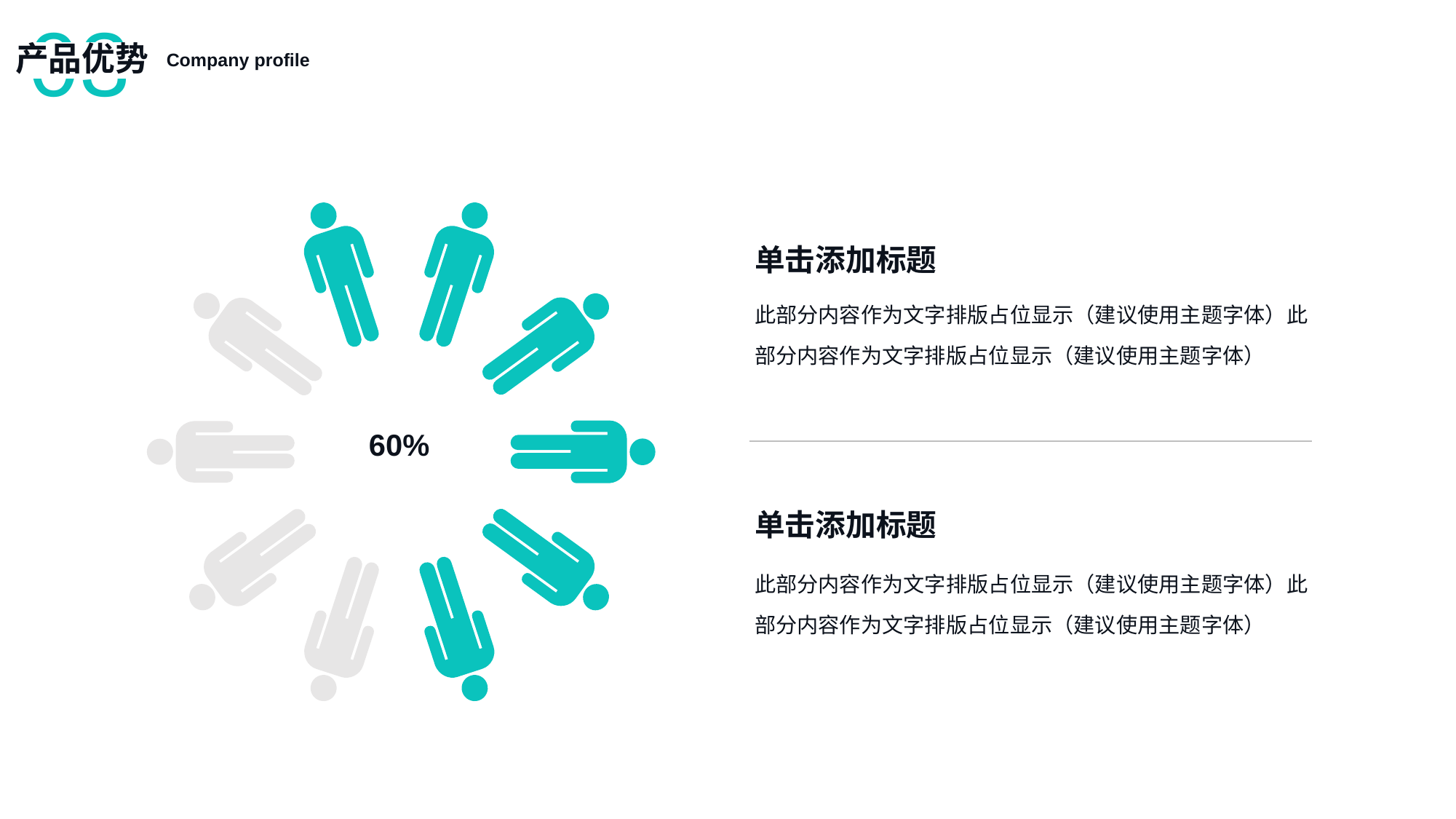

03
产品优势
Company profile

60%
单击添加标题
此部分内容作为文字排版占位显示（建议使用主题字体）此部分内容作为文字排版占位显示（建议使用主题字体）
单击添加标题
此部分内容作为文字排版占位显示（建议使用主题字体）此部分内容作为文字排版占位显示（建议使用主题字体）